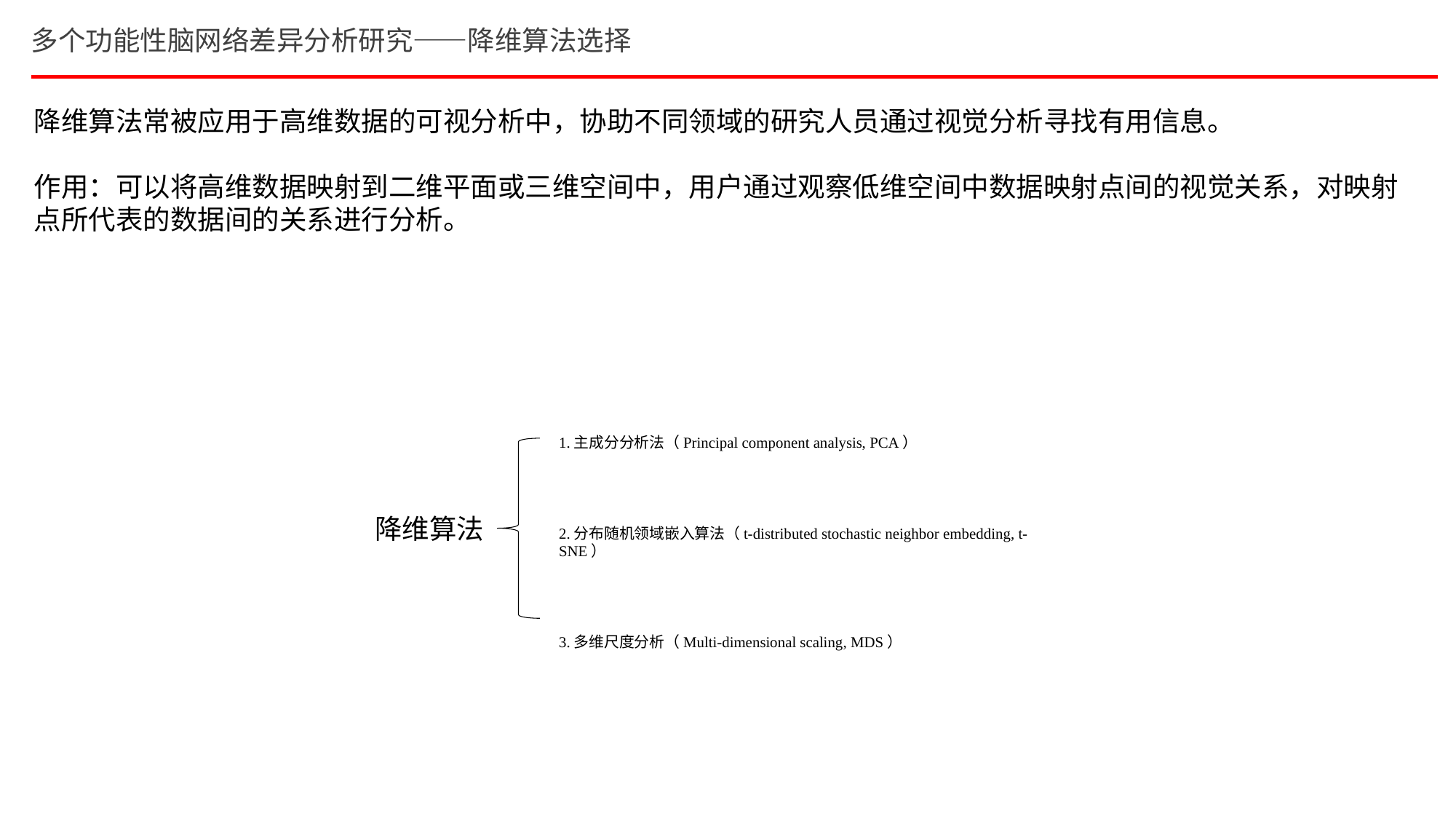

多个功能性脑网络差异分析研究——降维算法选择
降维算法常被应用于高维数据的可视分析中，协助不同领域的研究人员通过视觉分析寻找有用信息。

作用：可以将高维数据映射到二维平面或三维空间中，用户通过观察低维空间中数据映射点间的视觉关系，对映射点所代表的数据间的关系进行分析。
1.主成分分析法（Principal component analysis, PCA）

2.分布随机领域嵌入算法（t-distributed stochastic neighbor embedding, t-SNE）

3.多维尺度分析（Multi-dimensional scaling, MDS）

降维算法